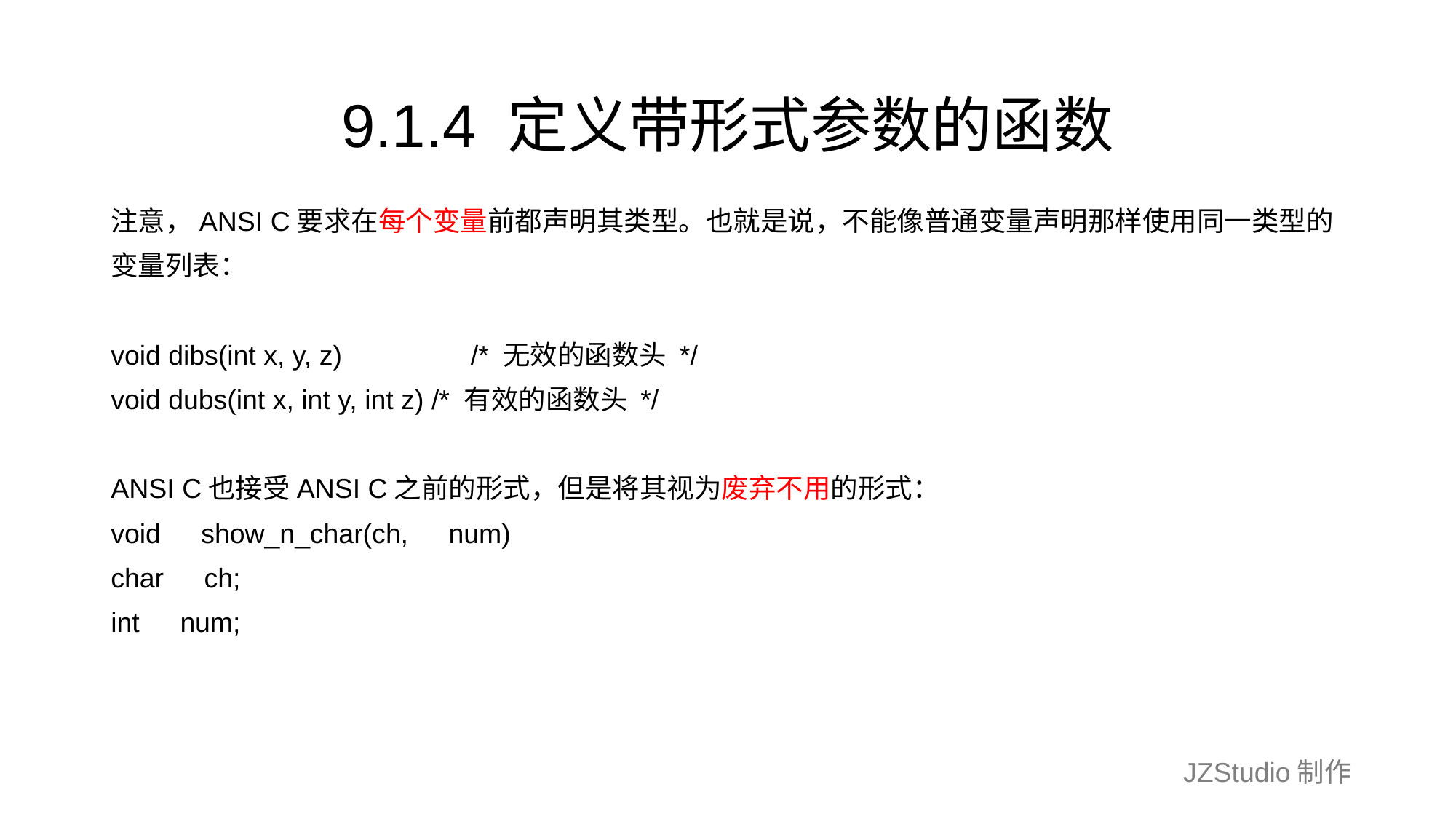

# 9.1.4 定义带形式参数的函数
注意，ANSI C要求在每个变量前都声明其类型。也就是说，不能像普通变量声明那样使用同一类型的
变量列表：

void dibs(int x, y, z)　　　　 /* 无效的函数头 */
void dubs(int x, int y, int z) /* 有效的函数头 */

ANSI C也接受ANSI C之前的形式，但是将其视为废弃不用的形式：
void　show_n_char(ch,　num)
char　ch;
int　num;